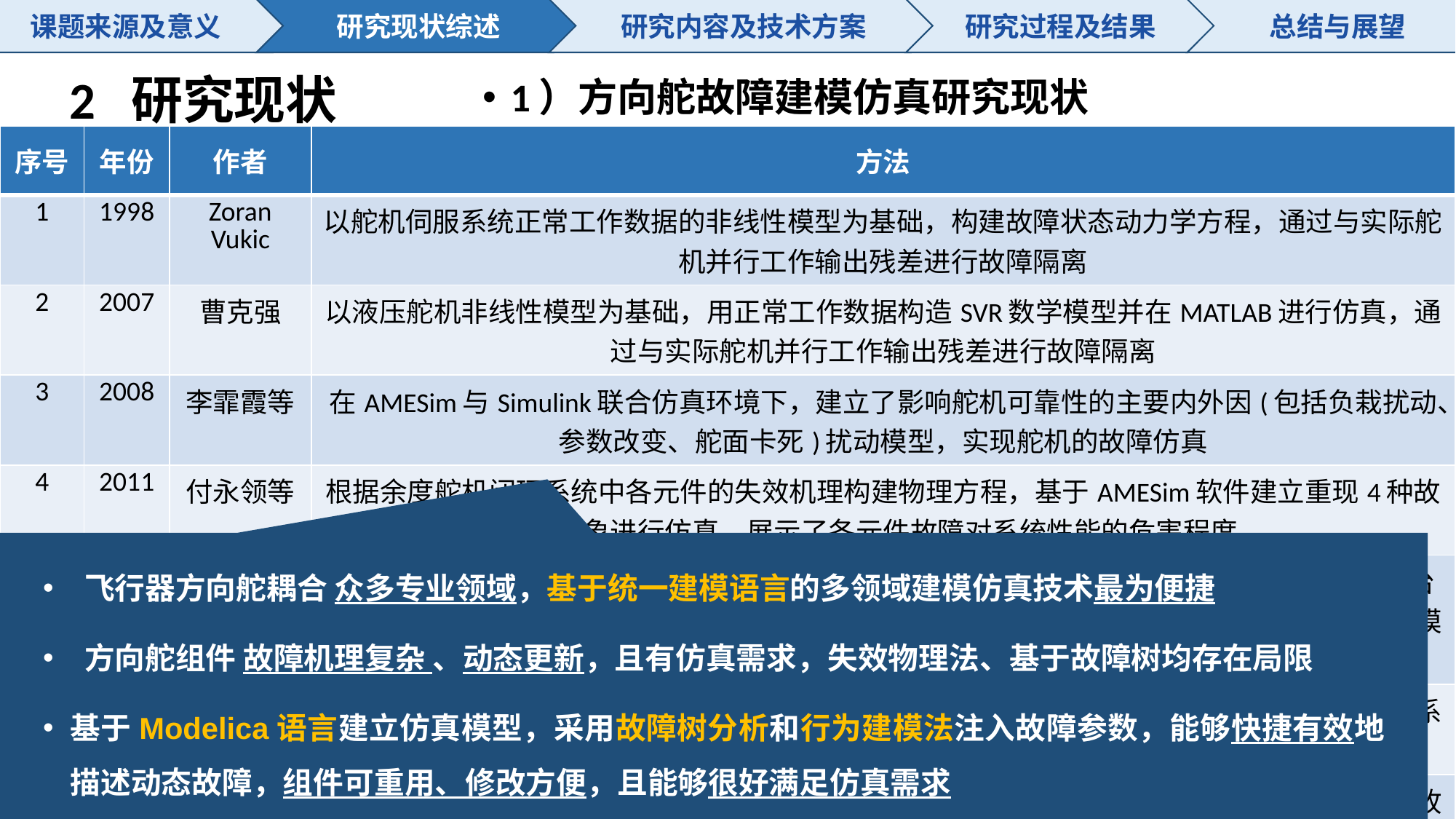

课题来源及意义

研究现状综述

研究内容及技术方案

研究过程及结果
总结与展望
# 2  研究现状
1）方向舵故障建模仿真研究现状
| 序号 | 年份 | 作者 | 方法 |
| --- | --- | --- | --- |
| 1 | 1998 | Zoran Vukic | 以舵机伺服系统正常工作数据的非线性模型为基础，构建故障状态动力学方程，通过与实际舵机并行工作输出残差进行故障隔离 |
| 2 | 2007 | 曹克强 | 以液压舵机非线性模型为基础，用正常工作数据构造SVR数学模型并在MATLAB进行仿真，通过与实际舵机并行工作输出残差进行故障隔离 |
| 3 | 2008 | 李霏霞等 | 在AMESim与Simulink联合仿真环境下，建立了影响舵机可靠性的主要内外因(包括负栽扰动、参数改变、舵面卡死)扰动模型，实现舵机的故障仿真 |
| 4 | 2011 | 付永领等 | 根据余度舵机闭环系统中各元件的失效机理构建物理方程，基于AMESim软件建立重现4种故障现象进行仿真，展示了各元件故障对系统性能的危害程度 |
| 5 | 2011 | Cui 等 | 通过系统分解、元件建模、行为建模、模型仿真等步骤 , 基于Modelica 语言和Dymola 平台构建组件故障行为、参数不确定性模型等行为模型，进而建立起舵机系统的多领域故障仿真模型 |
| 6 | 2014 | 秦安虹等 | 应用马尔可夫方法对发生故障时系统的随机行为进行建模分析，对方向舵系统后段的容错体系结构基于 MATLAB/SIMULINK 进行了标称行为建模和其组成部件的故障建模 |
| 7 | 2014 | 刘睿等 | 针对飞行器提出了部件级的故障建模方法，在仿真部件正常功能模型的基础上通过重构建立故障仿真模型； |
| 8 | 2016 | 祝秋婷 | 针对CFD方法进行数据分析，根据历史数据模型来建立相对比较准确的方向舵数据模型，通过不同的种类对不同程度的飞机故障进行分析，建立飞机方向舵等故障的动力模型 |

 飞行器方向舵耦合 众多专业领域，基于统一建模语言的多领域建模仿真技术最为便捷
 方向舵组件 故障机理复杂 、动态更新，且有仿真需求，失效物理法、基于故障树均存在局限
基于Modelica语言建立仿真模型，采用故障树分析和行为建模法注入故障参数，能够快捷有效地描述动态故障，组件可重用、修改方便，且能够很好满足仿真需求